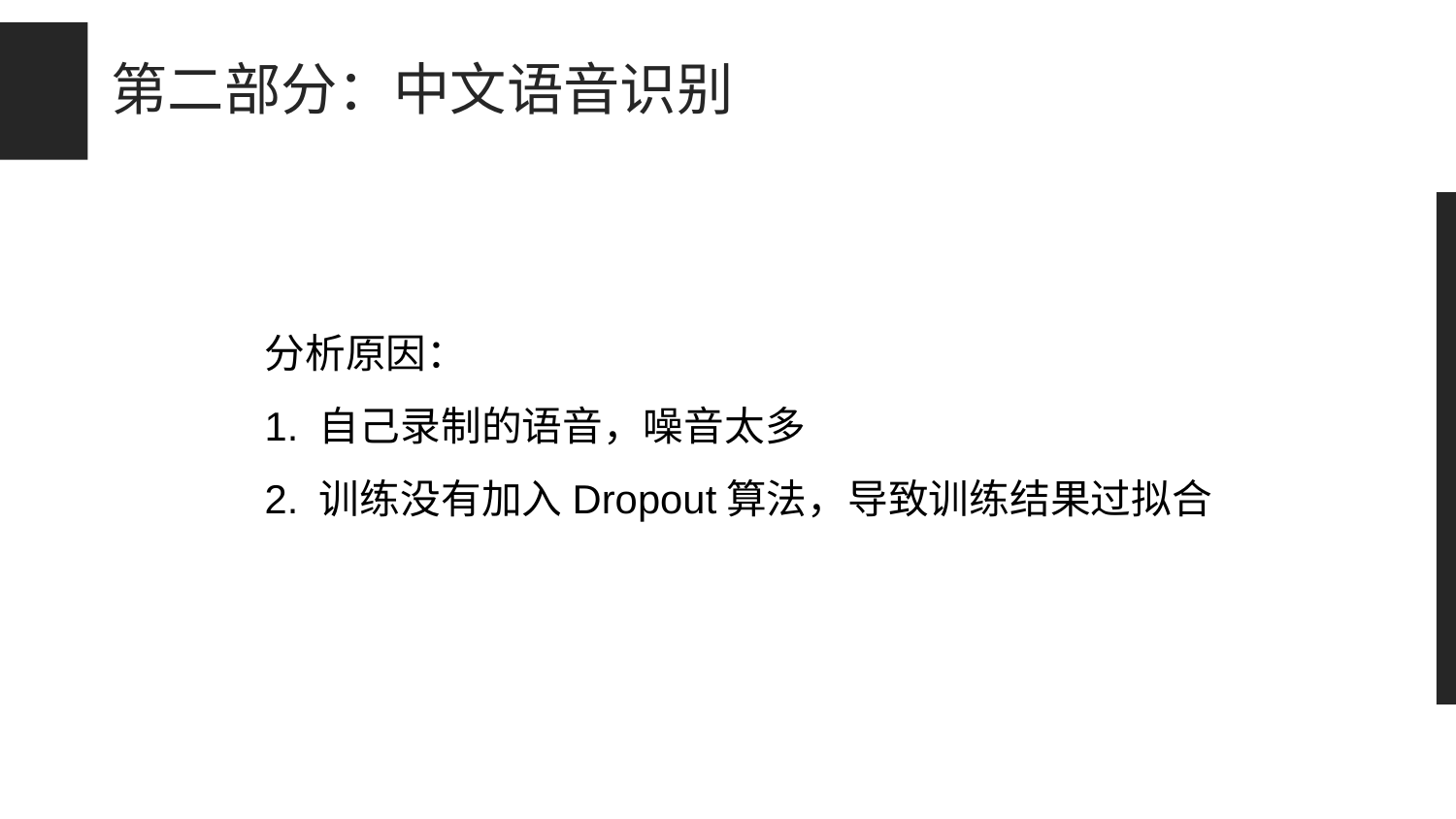

第二部分：中文语音识别
分析原因：
自己录制的语音，噪音太多
训练没有加入Dropout算法，导致训练结果过拟合